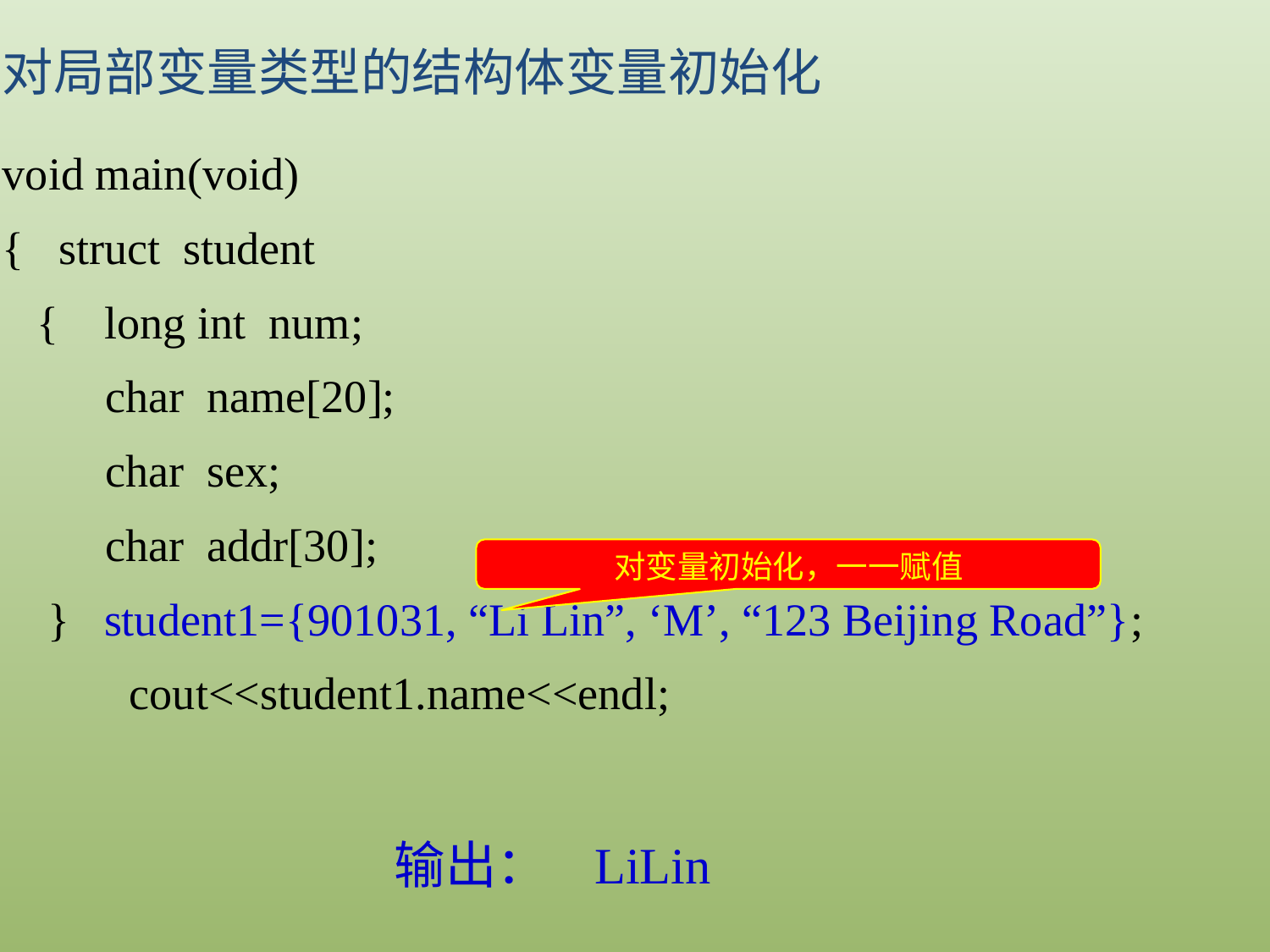

对局部变量类型的结构体变量初始化
void main(void)
{   struct  student
   {    long int  num;
         char  name[20];
         char  sex;
         char  addr[30];
    }   student1={901031, “Li Lin”, ‘M’, “123 Beijing Road”};
	cout<<student1.name<<endl;
对变量初始化，一一赋值
输出：   LiLin
392